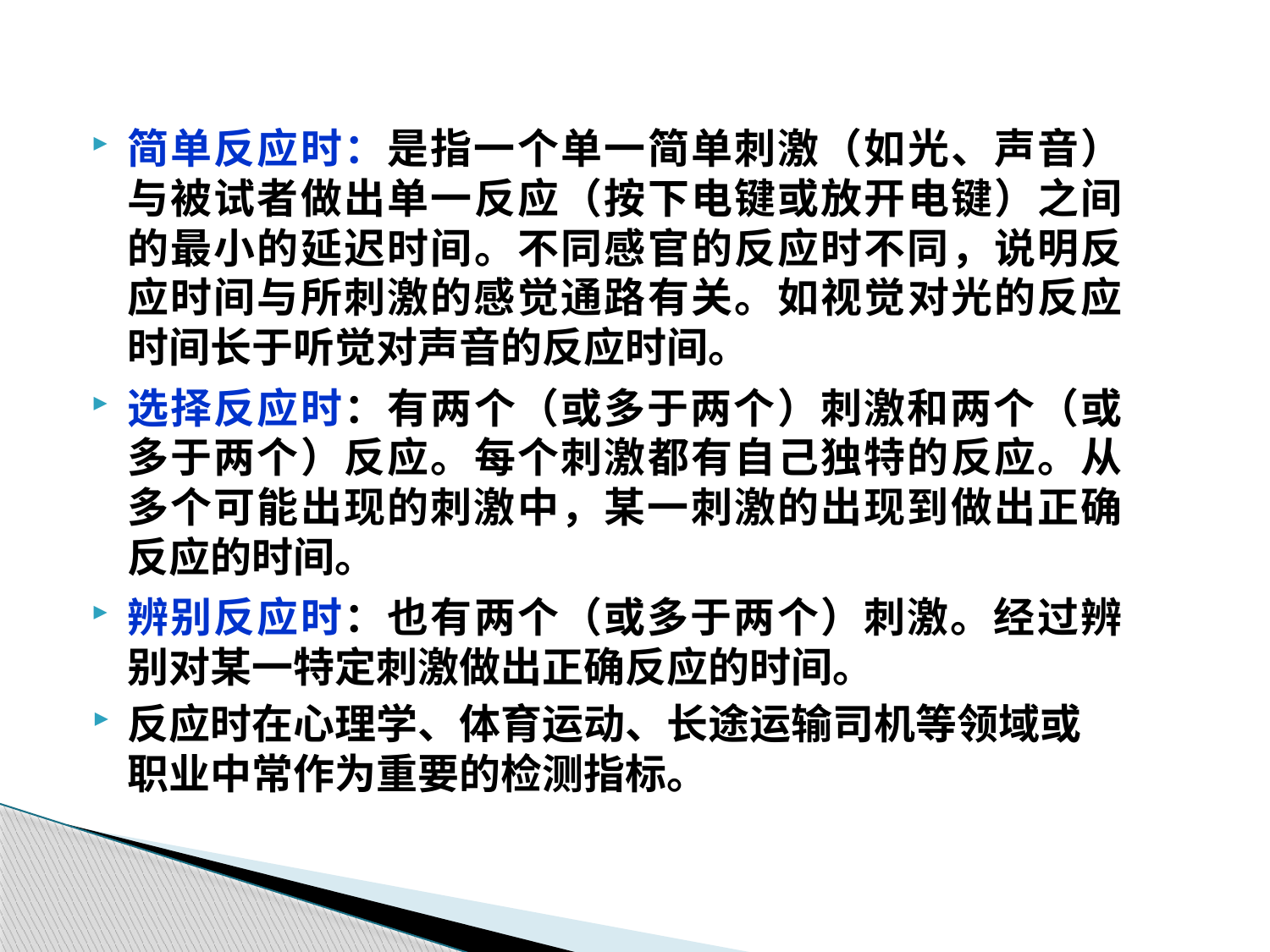

简单反应时：是指一个单一简单刺激（如光、声音）与被试者做出单一反应（按下电键或放开电键）之间的最小的延迟时间。不同感官的反应时不同，说明反应时间与所刺激的感觉通路有关。如视觉对光的反应时间长于听觉对声音的反应时间。
选择反应时：有两个（或多于两个）刺激和两个（或多于两个）反应。每个刺激都有自己独特的反应。从多个可能出现的刺激中，某一刺激的出现到做出正确反应的时间。
辨别反应时：也有两个（或多于两个）刺激。经过辨别对某一特定刺激做出正确反应的时间。
反应时在心理学、体育运动、长途运输司机等领域或职业中常作为重要的检测指标。